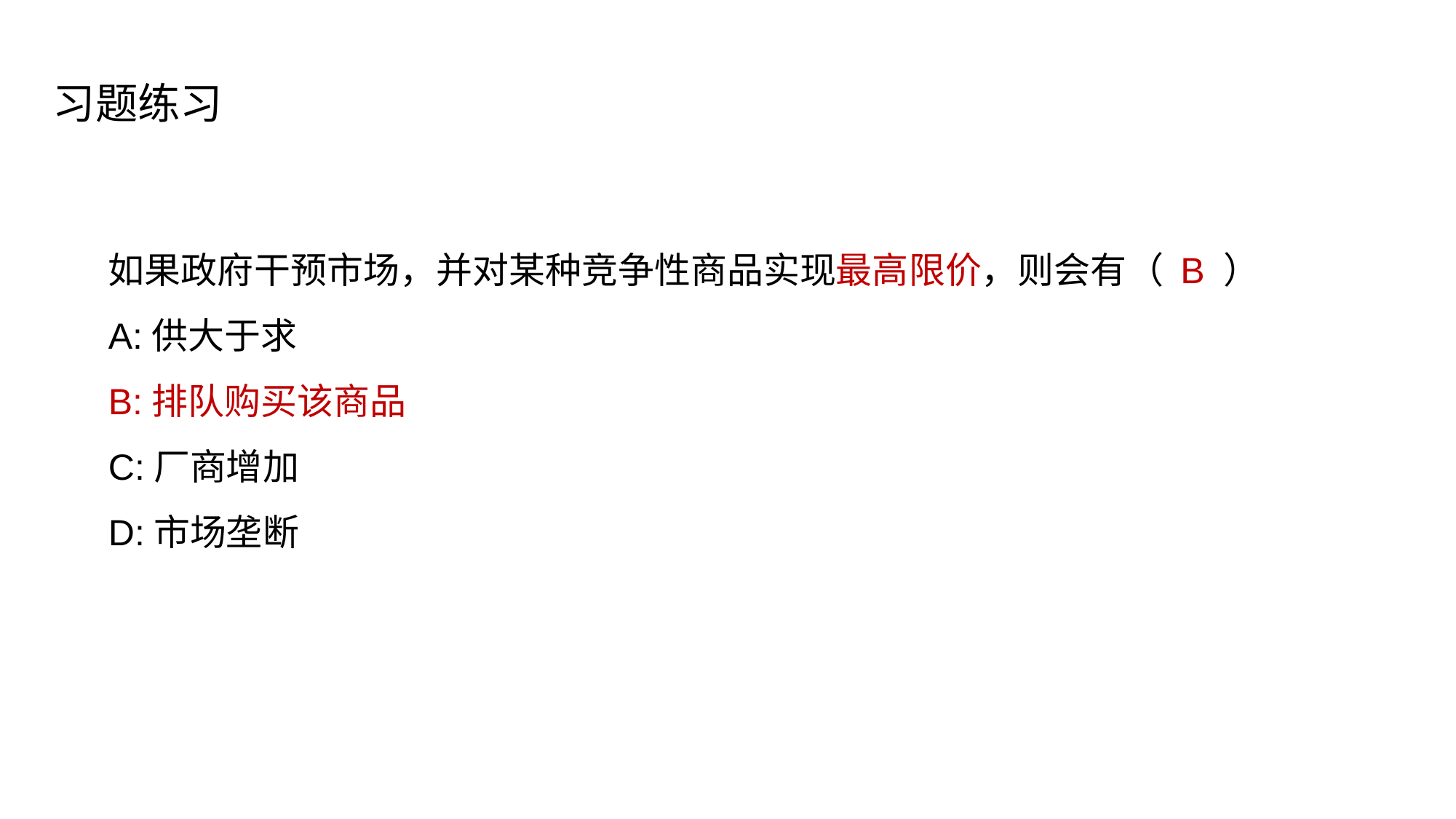

习题练习
如果政府干预市场，并对某种竞争性商品实现最高限价，则会有（ B ）
A:供大于求
B:排队购买该商品
C:厂商增加
D:市场垄断